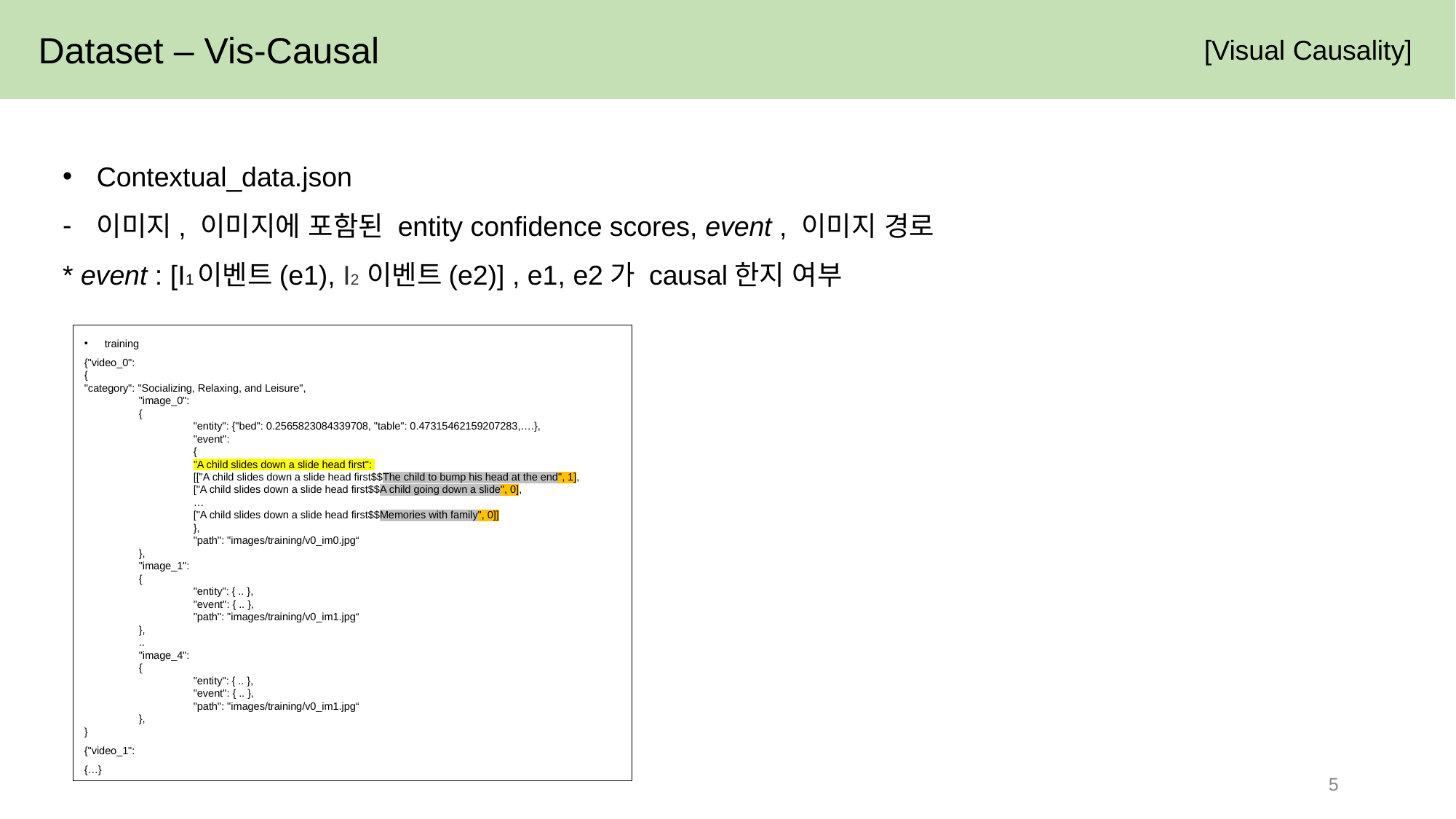

Dataset – Vis-Causal
[Visual Causality]
Contextual_data.json
이미지, 이미지에 포함된 entity confidence scores, event , 이미지 경로
* event : [I1이벤트(e1), I2 이벤트(e2)] , e1, e2가 causal한지 여부
training
{"video_0":
{
"category": "Socializing, Relaxing, and Leisure",
"image_0":
{
"entity": {"bed": 0.2565823084339708, "table": 0.47315462159207283,….},
"event":
{
"A child slides down a slide head first":
[["A child slides down a slide head first$$The child to bump his head at the end", 1],
["A child slides down a slide head first$$A child going down a slide", 0],
…
["A child slides down a slide head first$$Memories with family", 0]]
},
"path": "images/training/v0_im0.jpg“
},
"image_1":
{
"entity": { .. },
"event": { .. },
"path": "images/training/v0_im1.jpg“
},
..
"image_4":
{
"entity": { .. },
"event": { .. },
"path": "images/training/v0_im1.jpg“
},
}
{"video_1":
{…}
5
5